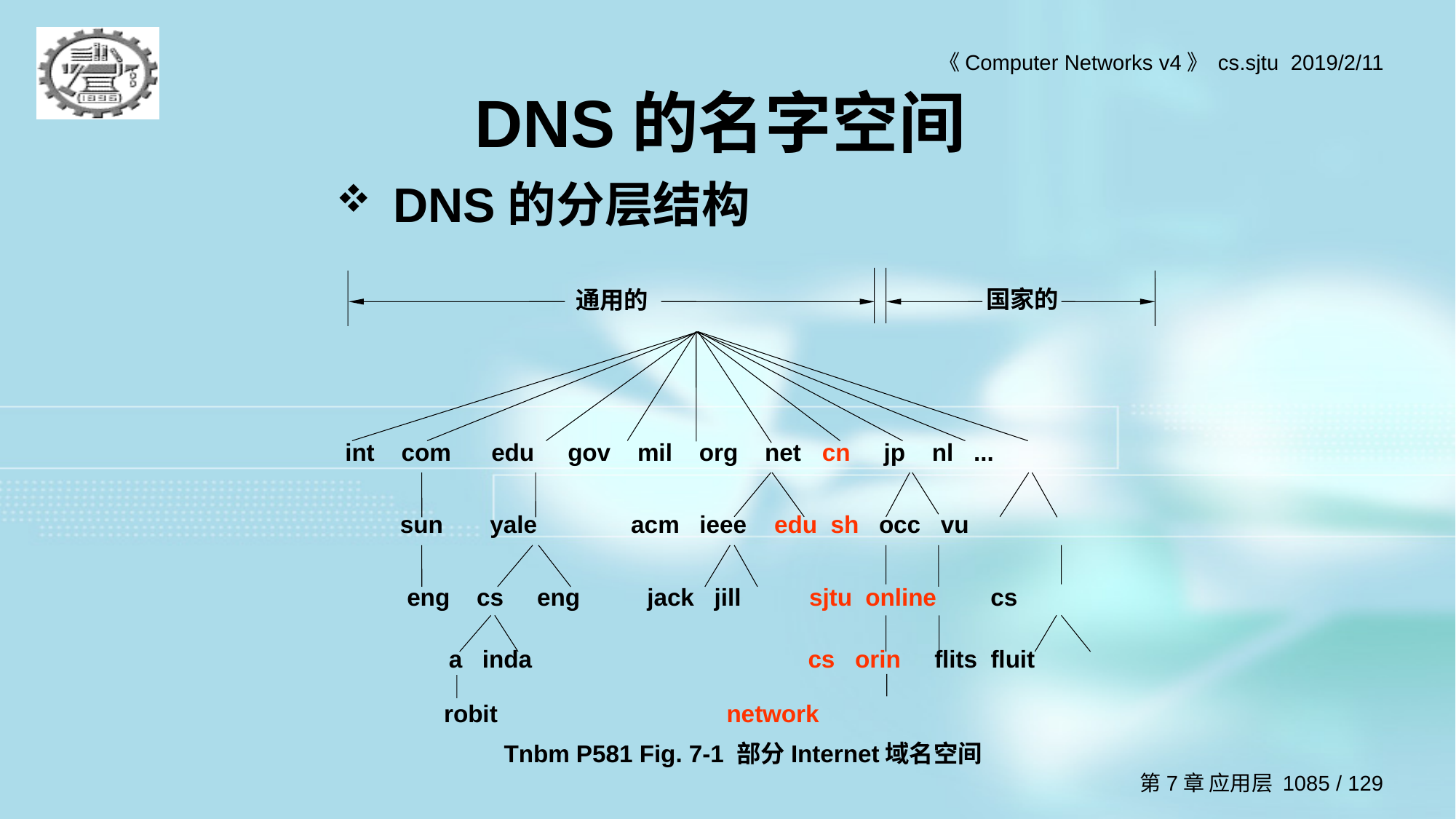

# DNS的名字空间
DNS的分层结构

国家的
通用的

int    com      edu     gov    mil    org    net   cn     jp    nl   ...

sun       yale              acm   ieee    edu  sh   occ   vu

 eng    cs     eng          jack   jill          sjtu  online        cs

  a   inda                                         cs   orin     flits  fluit

robit                                  network
Tnbm P581 Fig. 7-1 部分Internet域名空间